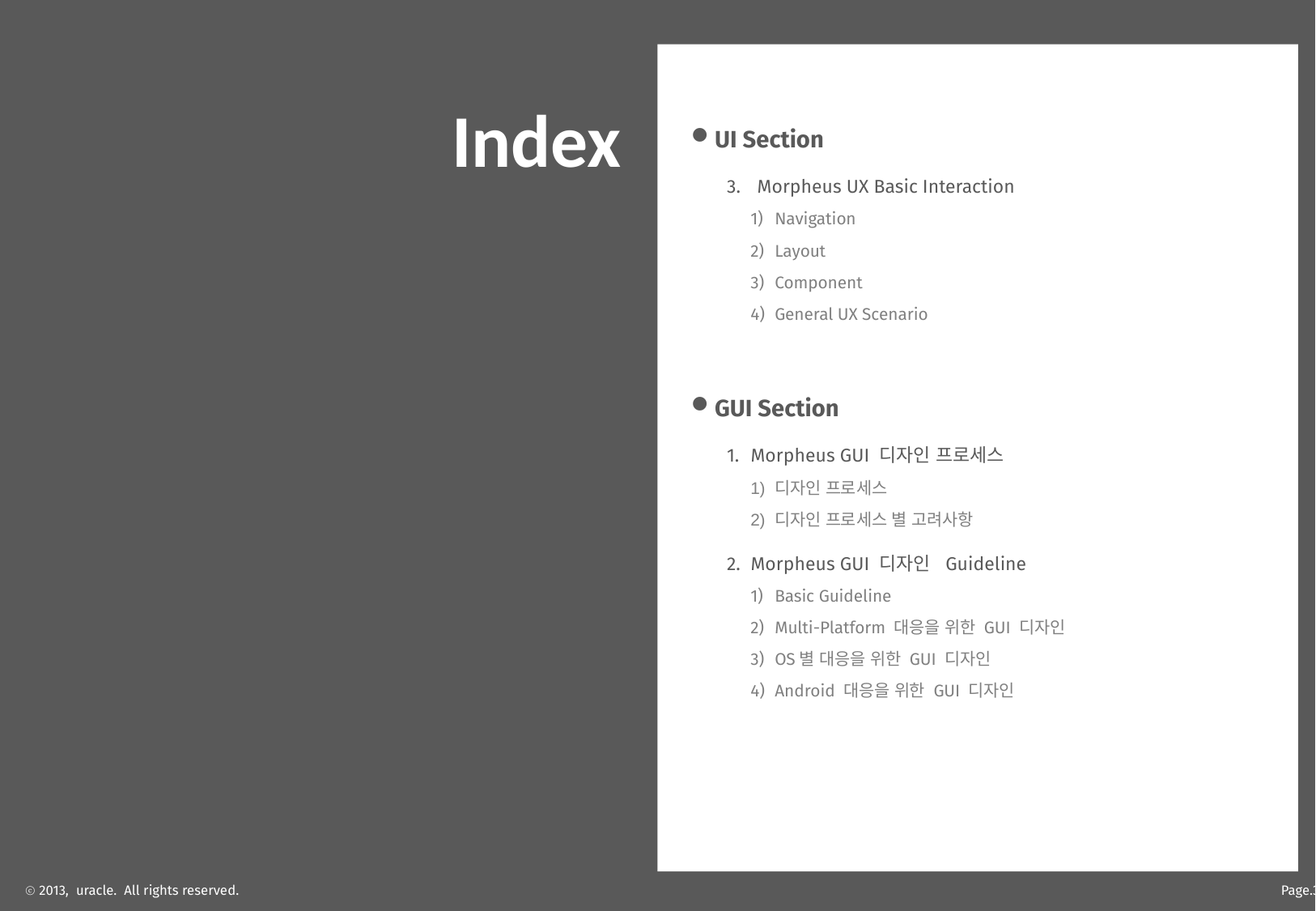

# Index
UI Section
Morpheus UX Basic Interaction
Navigation
Layout
Component
General UX Scenario

GUI Section
Morpheus GUI 디자인 프로세스
디자인 프로세스
디자인 프로세스 별 고려사항
Morpheus GUI 디자인  Guideline
Basic Guideline
Multi-Platform 대응을 위한 GUI 디자인
OS별 대응을 위한 GUI 디자인
Android 대응을 위한 GUI 디자인